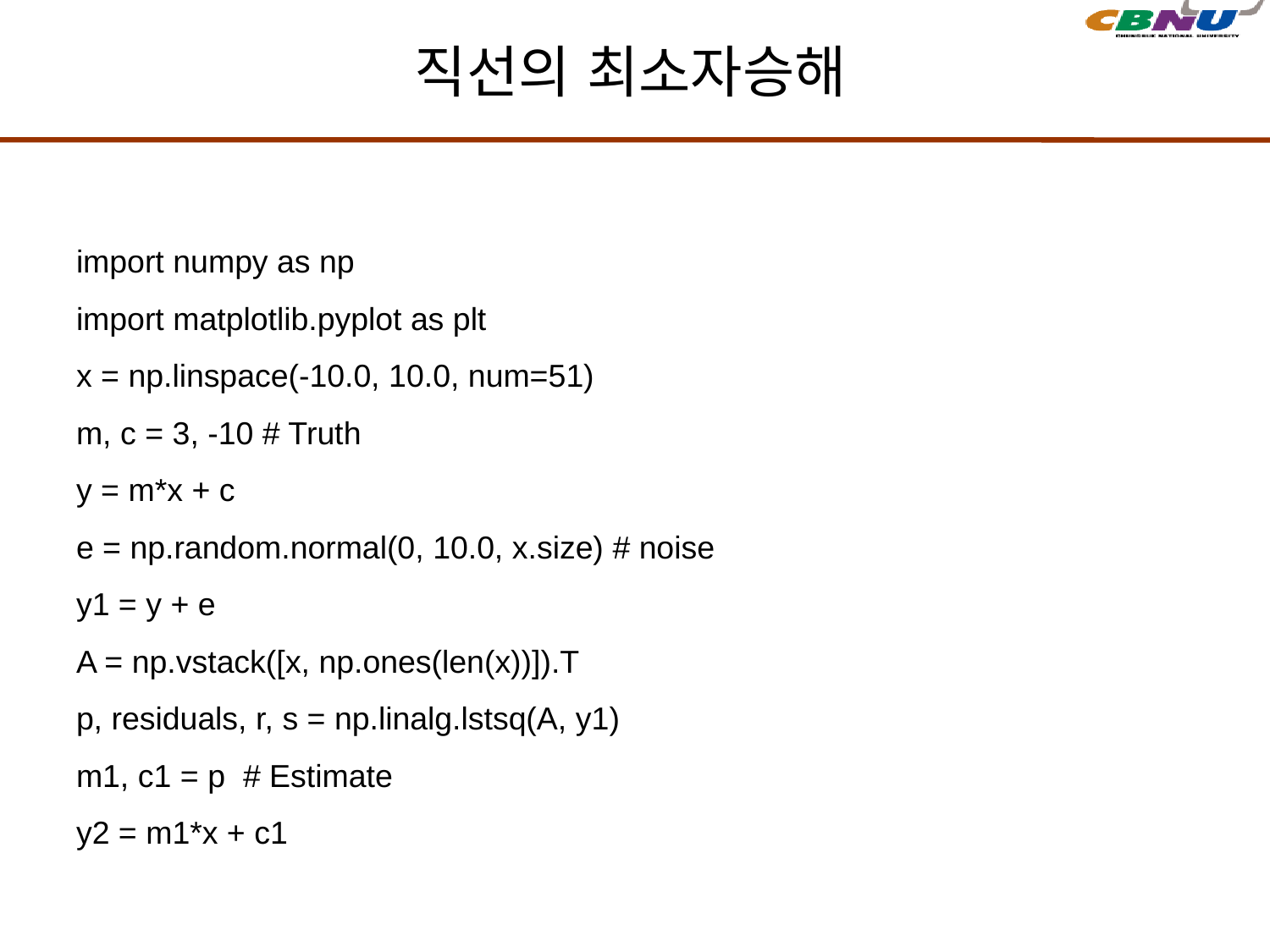

# 직선의 최소자승해
import numpy as np
import matplotlib.pyplot as plt
x = np.linspace(-10.0, 10.0, num=51)
m, c = 3, -10 # Truth
y = m*x + c
e = np.random.normal(0, 10.0, x.size) # noise
y1 = y + e
A = np.vstack([x, np.ones(len(x))]).T
p, residuals, r, s = np.linalg.lstsq(A, y1)
m1, c1 = p  # Estimate
y2 = m1*x + c1